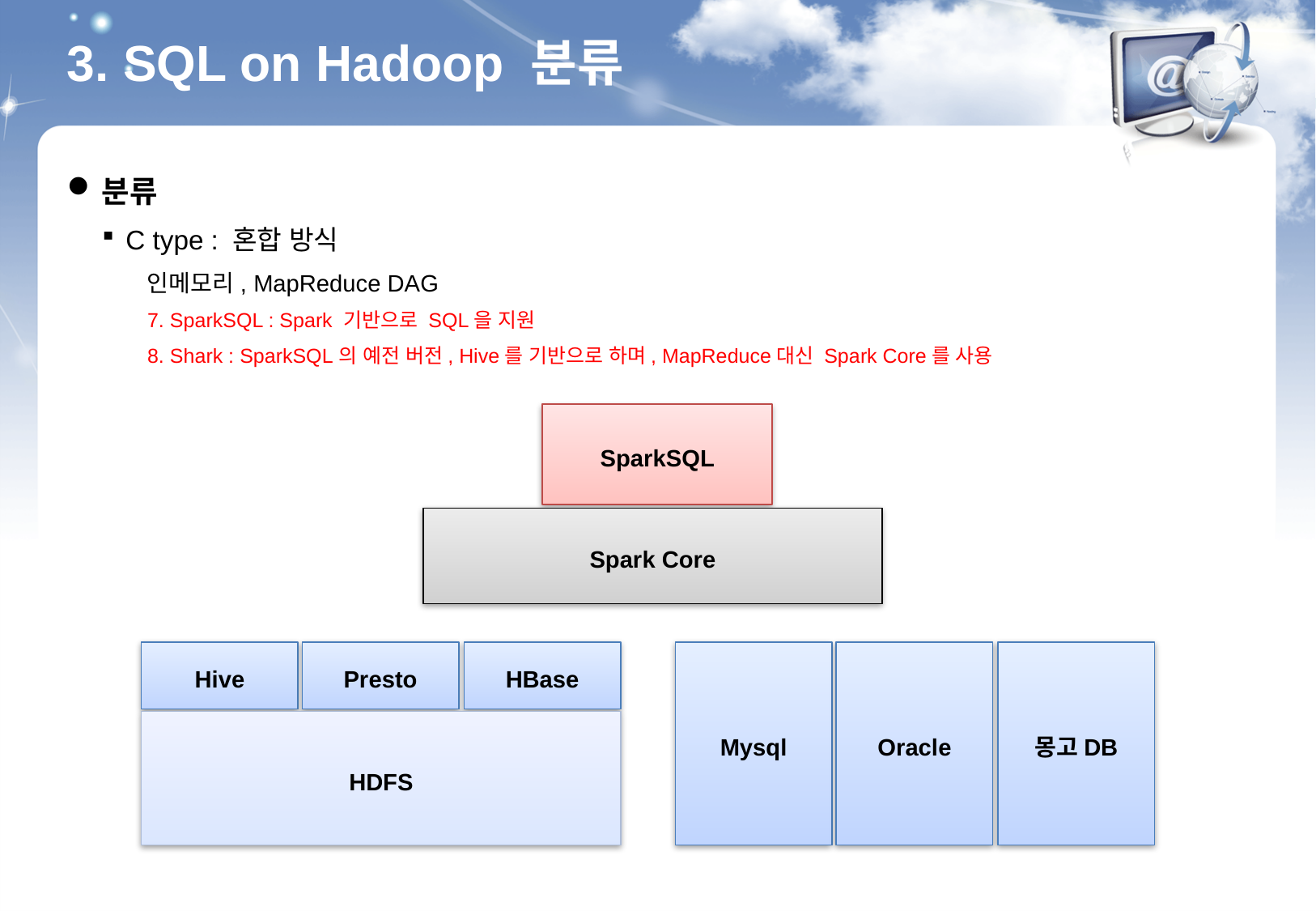

3. SQL on Hadoop 분류
분류
C type : 혼합 방식
인메모리, MapReduce DAG
7. SparkSQL : Spark 기반으로 SQL을 지원
8. Shark : SparkSQL의 예전 버전, Hive를 기반으로 하며, MapReduce대신 Spark Core를 사용
SparkSQL
Spark Core
Hive
Presto
HBase
Mysql
Oracle
몽고DB
HDFS